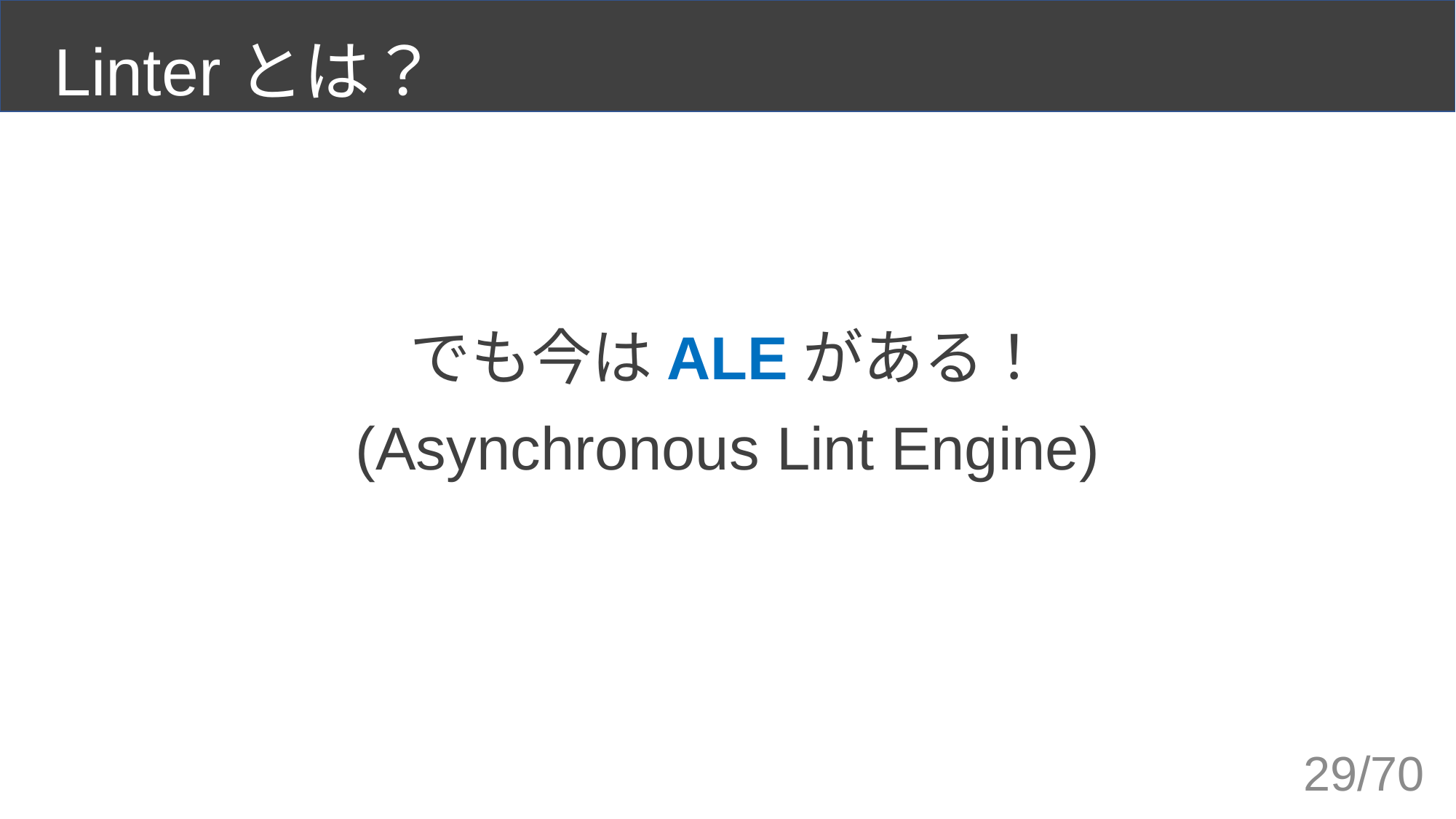

# Linterとは？
でも今はALEがある！
(Asynchronous Lint Engine)
29